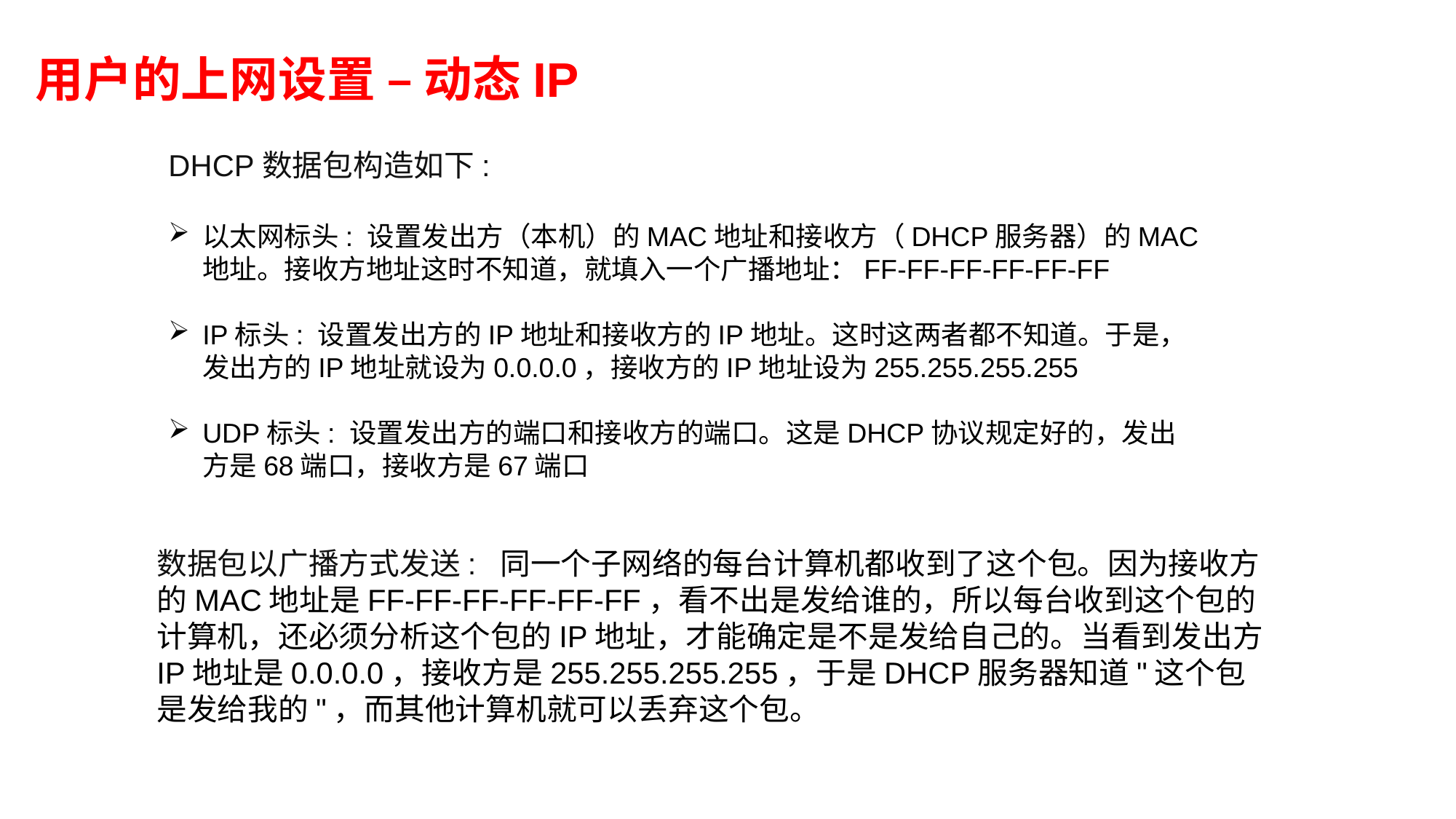

用户的上网设置 – 动态IP
DHCP数据包构造如下:

以太网标头: 设置发出方（本机）的MAC地址和接收方（DHCP服务器）的MAC地址。接收方地址这时不知道，就填入一个广播地址：FF-FF-FF-FF-FF-FF

IP标头: 设置发出方的IP地址和接收方的IP地址。这时这两者都不知道。于是，发出方的IP地址就设为0.0.0.0，接收方的IP地址设为255.255.255.255

UDP标头: 设置发出方的端口和接收方的端口。这是DHCP协议规定好的，发出方是68端口，接收方是67端口

数据包以广播方式发送:  同一个子网络的每台计算机都收到了这个包。因为接收方的MAC地址是FF-FF-FF-FF-FF-FF，看不出是发给谁的，所以每台收到这个包的计算机，还必须分析这个包的IP地址，才能确定是不是发给自己的。当看到发出方IP地址是0.0.0.0，接收方是255.255.255.255，于是DHCP服务器知道"这个包是发给我的"，而其他计算机就可以丢弃这个包。